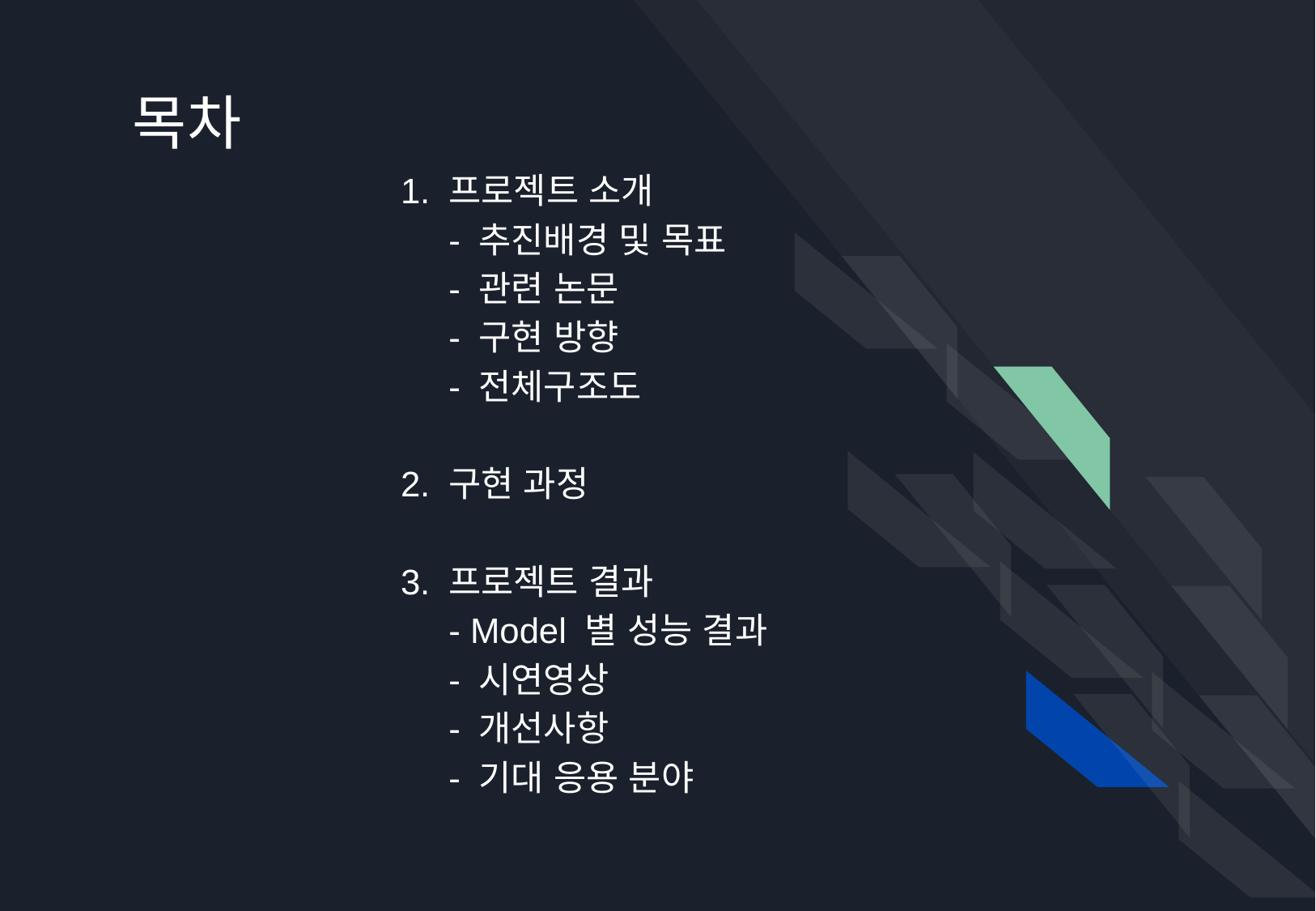

# 목차
프로젝트 소개
- 추진배경 및 목표
- 관련 논문
- 구현 방향
- 전체구조도

2. 구현 과정

3. 프로젝트 결과
- Model 별 성능 결과
- 시연영상
- 개선사항
- 기대 응용 분야